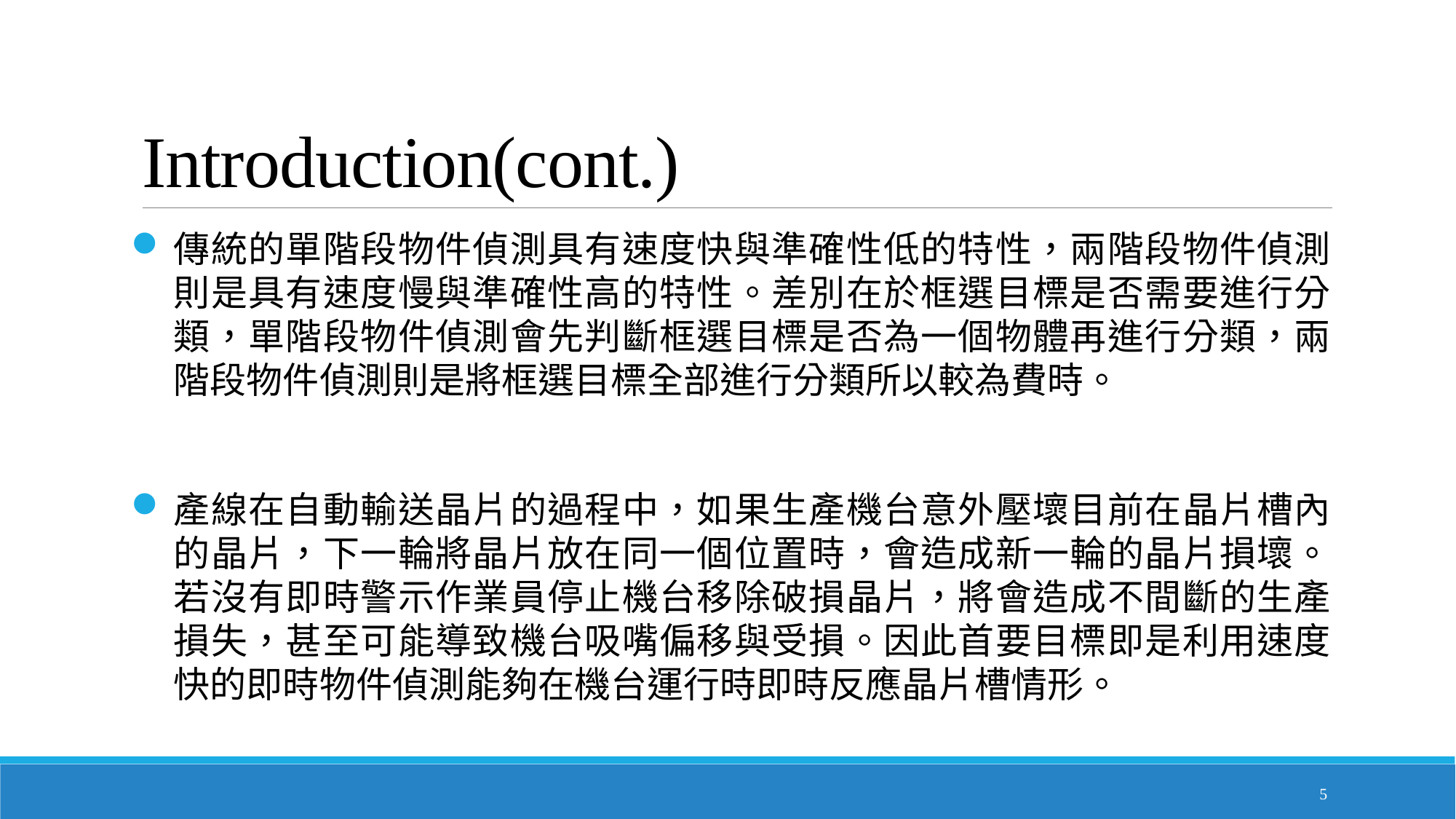

# Introduction(cont.)
傳統的單階段物件偵測具有速度快與準確性低的特性，兩階段物件偵測則是具有速度慢與準確性高的特性。差別在於框選目標是否需要進行分類，單階段物件偵測會先判斷框選目標是否為一個物體再進行分類，兩階段物件偵測則是將框選目標全部進行分類所以較為費時。

產線在自動輸送晶片的過程中，如果生產機台意外壓壞目前在晶片槽內的晶片，下一輪將晶片放在同一個位置時，會造成新一輪的晶片損壞。若沒有即時警示作業員停止機台移除破損晶片，將會造成不間斷的生產損失，甚至可能導致機台吸嘴偏移與受損。因此首要目標即是利用速度快的即時物件偵測能夠在機台運行時即時反應晶片槽情形。
5